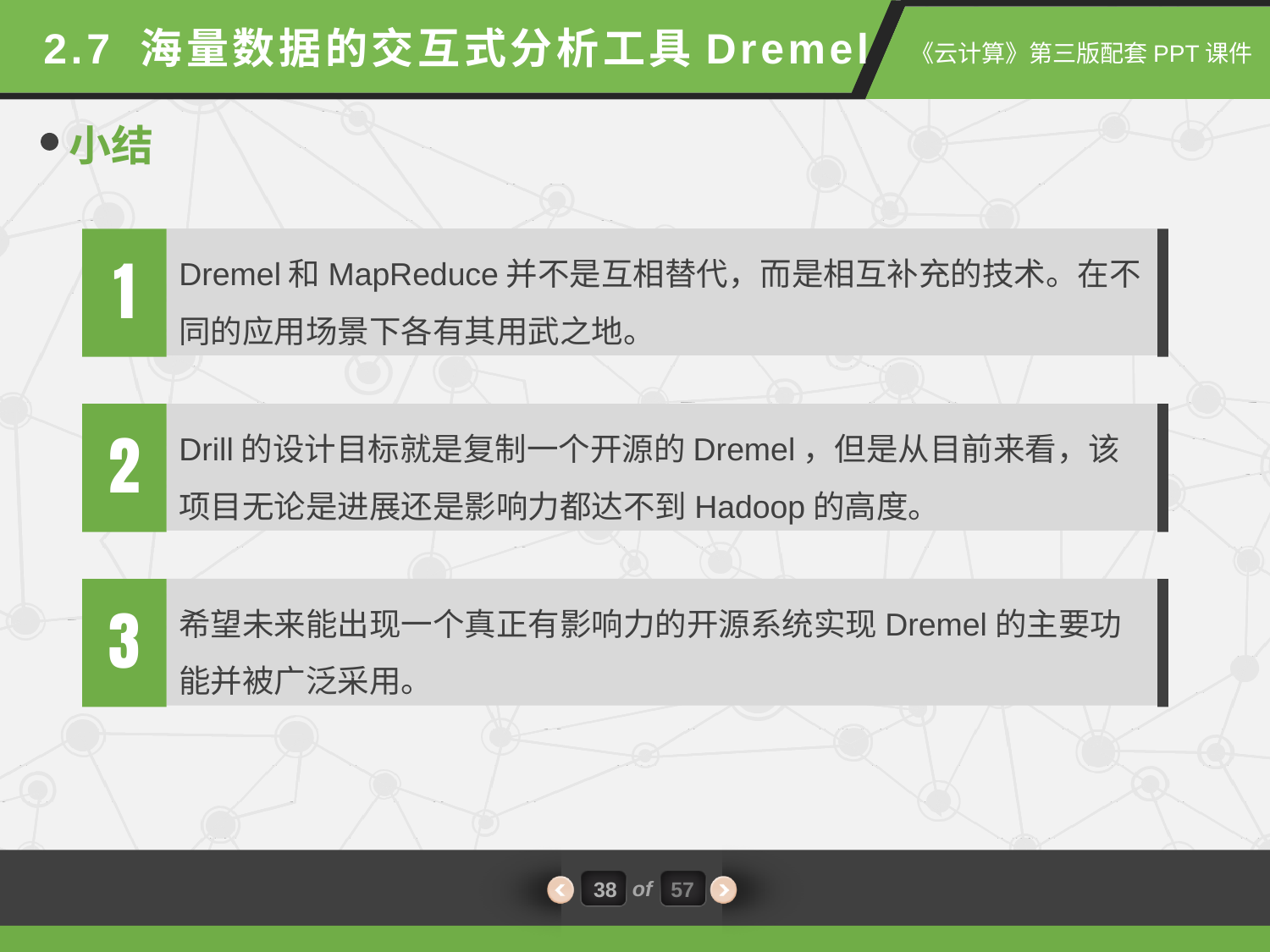

2.7 海量数据的交互式分析工具Dremel
小结

1
Dremel和MapReduce并不是互相替代，而是相互补充的技术。在不同的应用场景下各有其用武之地。

2
Drill的设计目标就是复制一个开源的Dremel，但是从目前来看，该项目无论是进展还是影响力都达不到Hadoop的高度。

3
希望未来能出现一个真正有影响力的开源系统实现Dremel的主要功能并被广泛采用。

38